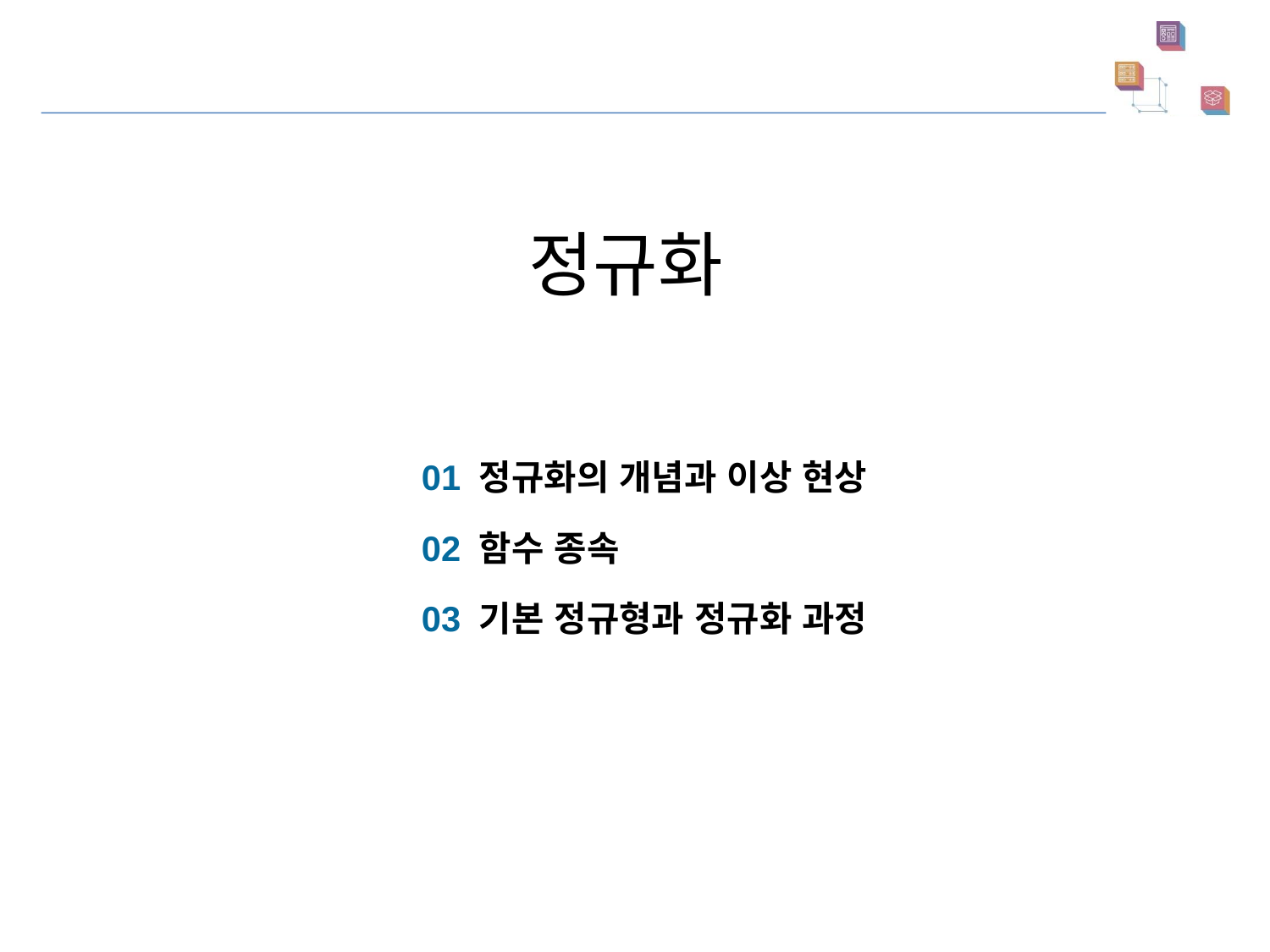

정규화

01 정규화의 개념과 이상 현상
02 함수 종속
03 기본 정규형과 정규화 과정